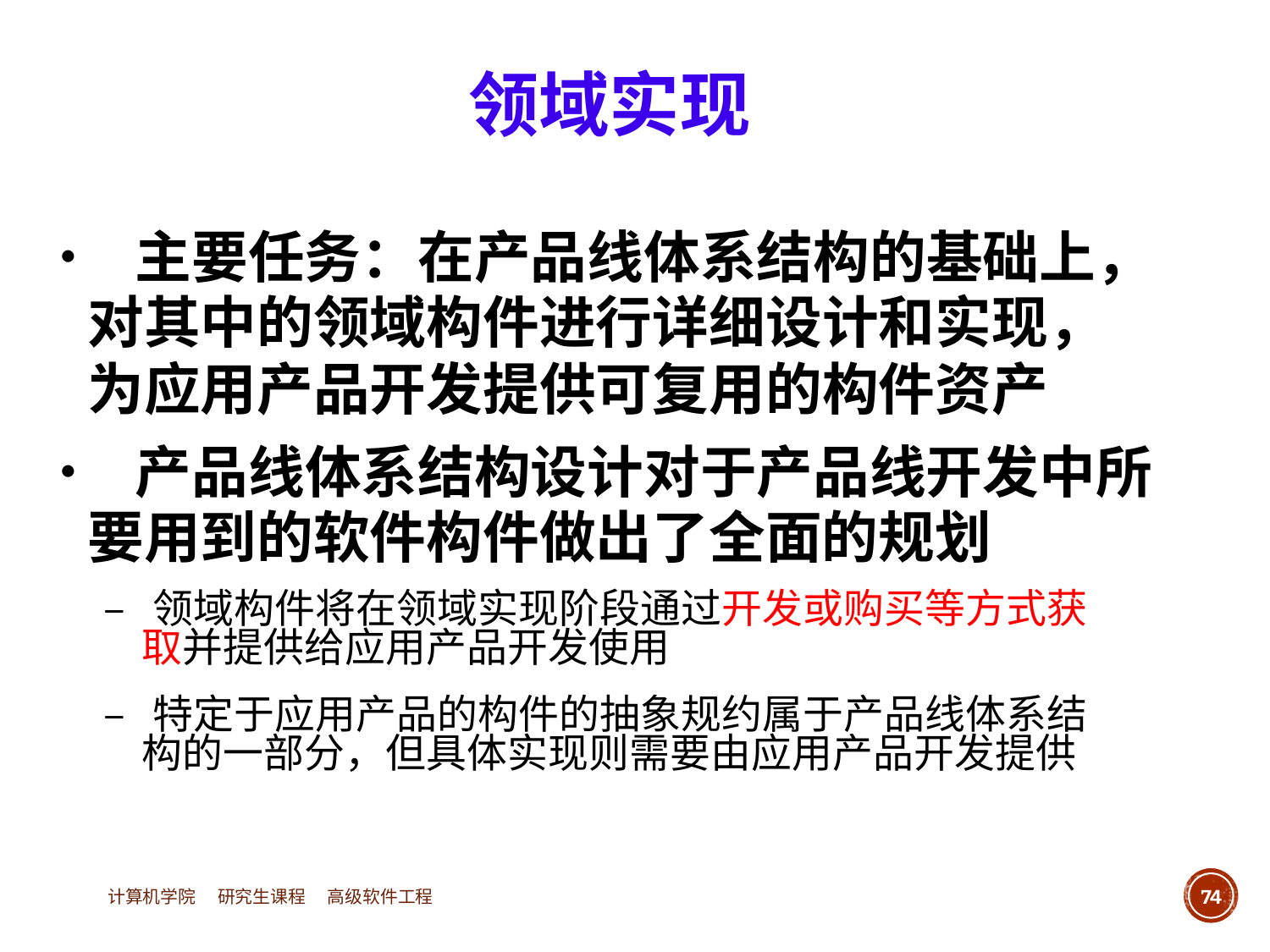

领域实现

•  主要任务：在产品线体系结构的基础上，
	对其中的领域构件进行详细设计和实现，
	为应用产品开发提供可复用的构件资产
•  产品线体系结构设计对于产品线开发中所
	要用到的软件构件做出了全面的规划
		–  领域构件将在领域实现阶段通过开发或购买等方式获
			取并提供给应用产品开发使用
		–  特定于应用产品的构件的抽象规约属于产品线体系结
			构的一部分，但具体实现则需要由应用产品开发提供
计算机学院    研究生课程    高级软件工程
74